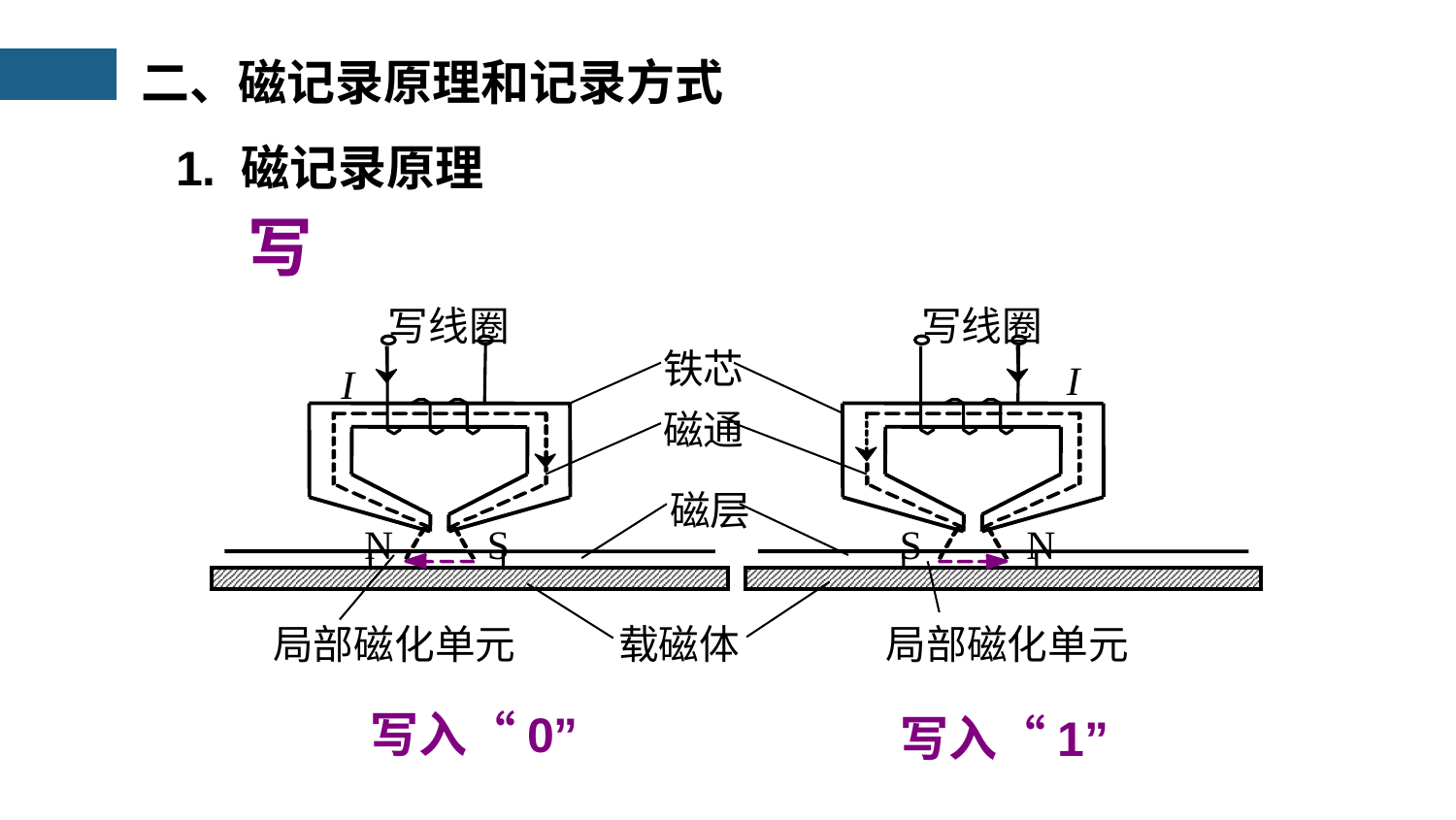

二、磁记录原理和记录方式
1. 磁记录原理
写
写线圈
写线圈

铁芯

I
I

磁通

磁层

N
S
S
N

局部磁化单元
载磁体
局部磁化单元
写入“0”
写入“1”